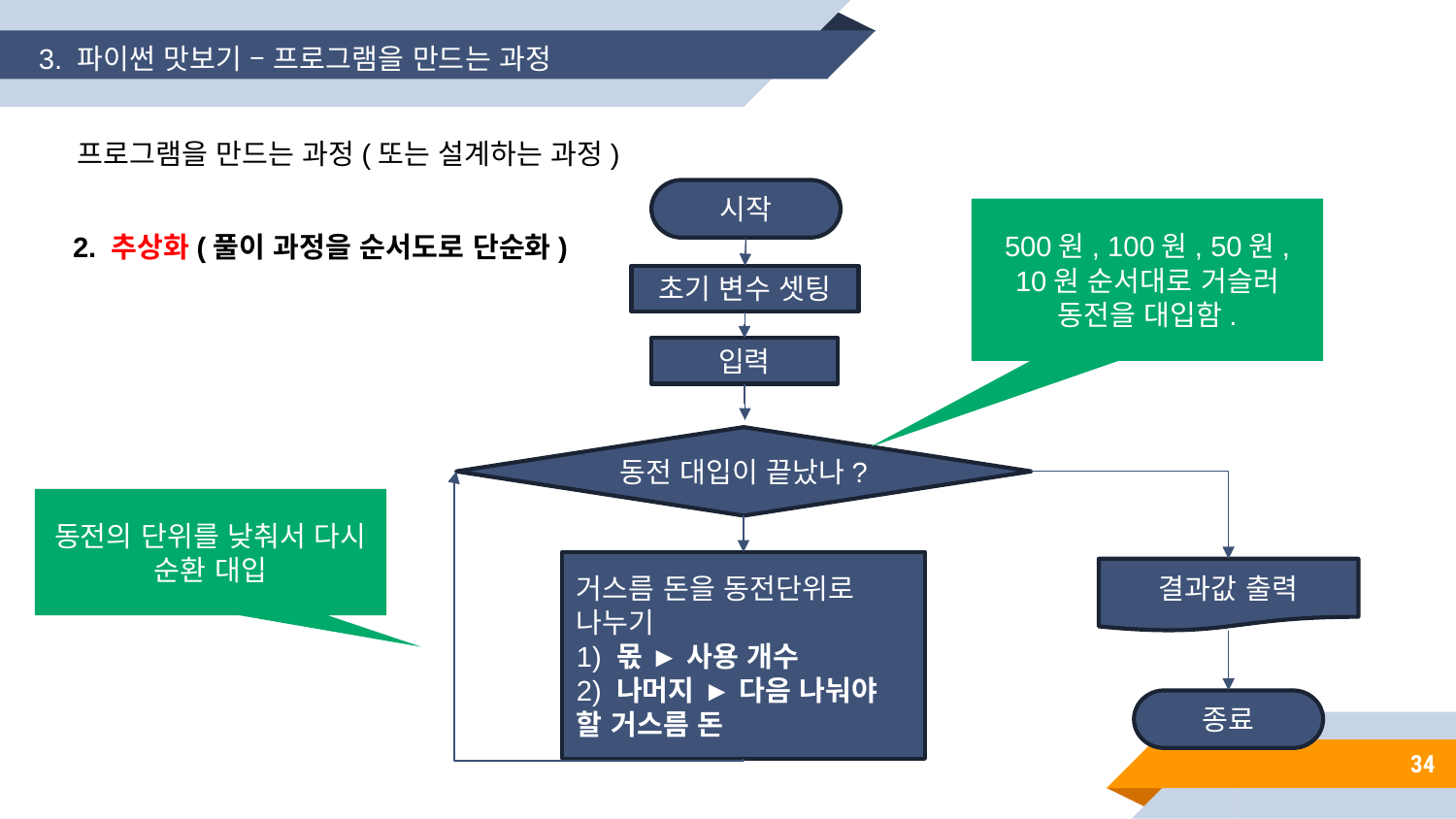

3. 파이썬 맛보기 – 프로그램을 만드는 과정
프로그램을 만드는 과정(또는 설계하는 과정)
시작
500원, 100원, 50원, 10원 순서대로 거슬러 동전을 대입함.
2. 추상화(풀이 과정을 순서도로 단순화)
초기 변수 셋팅
입력
동전 대입이 끝났나?
동전의 단위를 낮춰서 다시 순환 대입
거스름 돈을 동전단위로 나누기
1) 몫 ► 사용 개수
2) 나머지 ► 다음 나눠야 할 거스름 돈
결과값 출력
종료
34